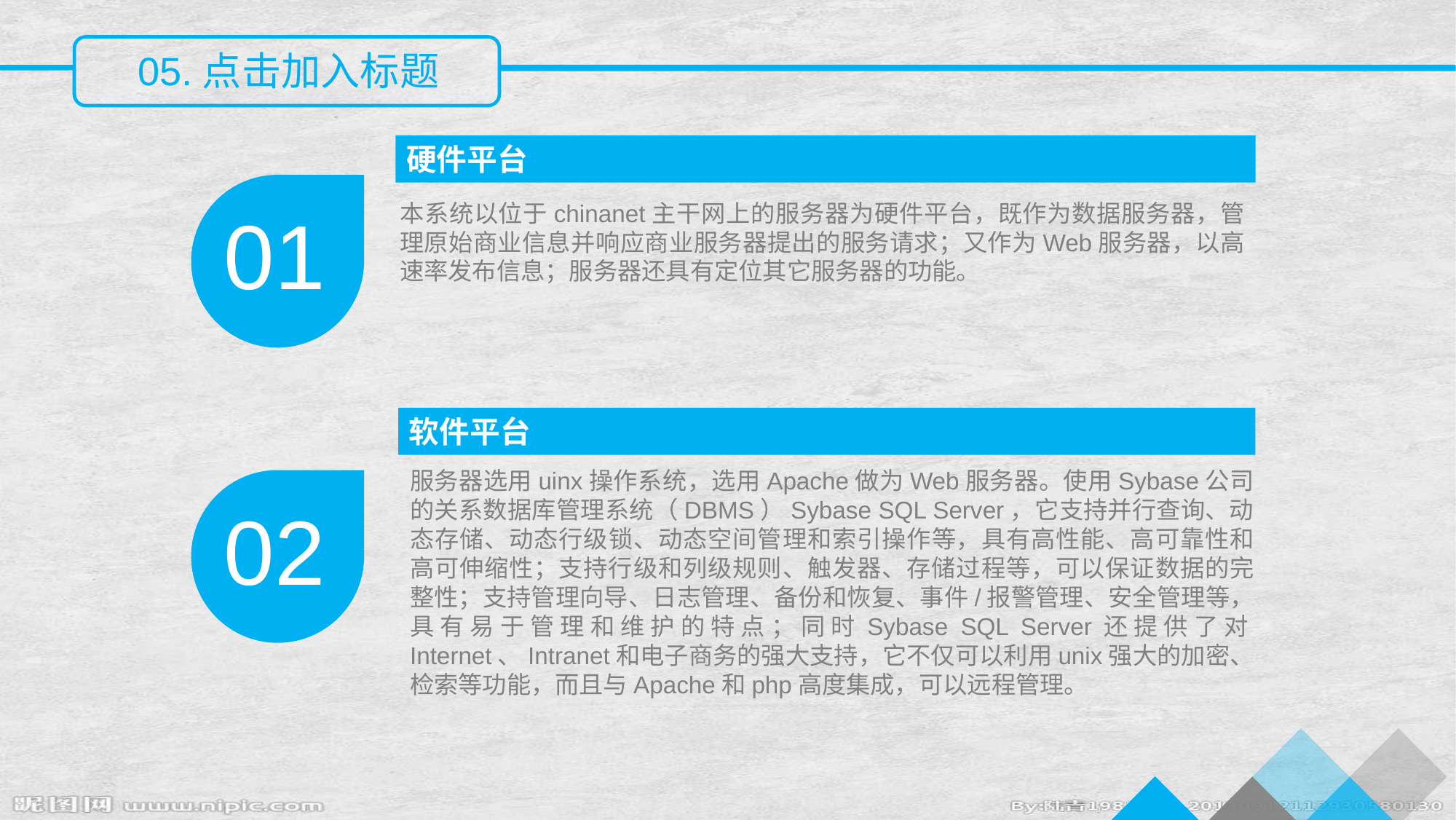

05.点击加入标题
硬件平台

01
本系统以位于chinanet主干网上的服务器为硬件平台，既作为数据服务器，管理原始商业信息并响应商业服务器提出的服务请求；又作为Web服务器，以高速率发布信息；服务器还具有定位其它服务器的功能。
软件平台
服务器选用uinx操作系统，选用Apache做为Web服务器。使用Sybase公司的关系数据库管理系统（DBMS）Sybase SQL Server，它支持并行查询、动态存储、动态行级锁、动态空间管理和索引操作等，具有高性能、高可靠性和高可伸缩性；支持行级和列级规则、触发器、存储过程等，可以保证数据的完整性；支持管理向导、日志管理、备份和恢复、事件/报警管理、安全管理等，具有易于管理和维护的特点；同时Sybase SQL Server还提供了对Internet、Intranet和电子商务的强大支持，它不仅可以利用unix强大的加密、检索等功能，而且与Apache和php高度集成，可以远程管理。

02